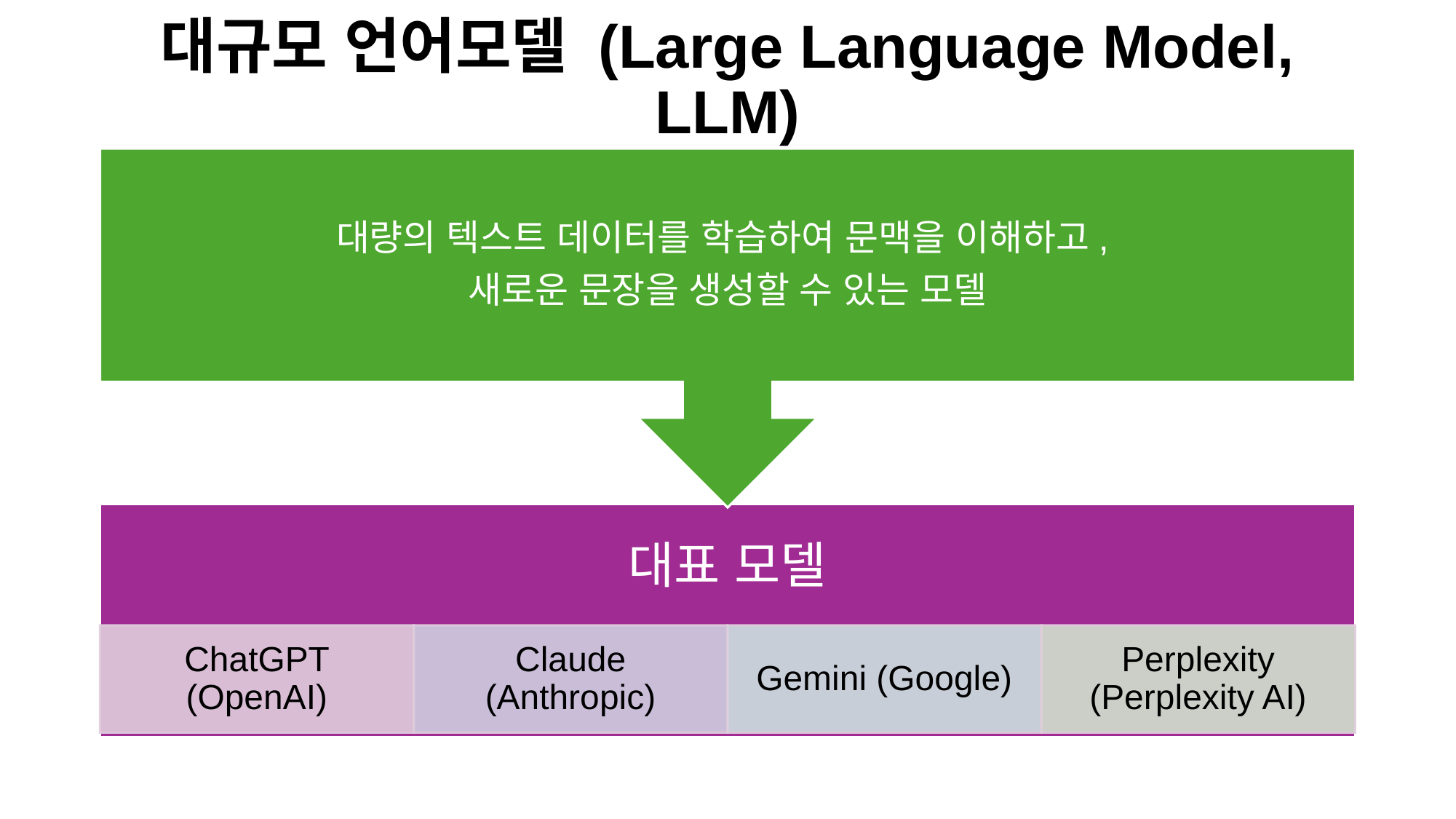

# 대규모 언어모델 (Large Language Model, LLM)
대표 모델
ChatGPT (OpenAI)
Claude (Anthropic)
Gemini (Google)
Perplexity (Perplexity AI)
대량의 텍스트 데이터를 학습하여 문맥을 이해하고,
새로운 문장을 생성할 수 있는 모델